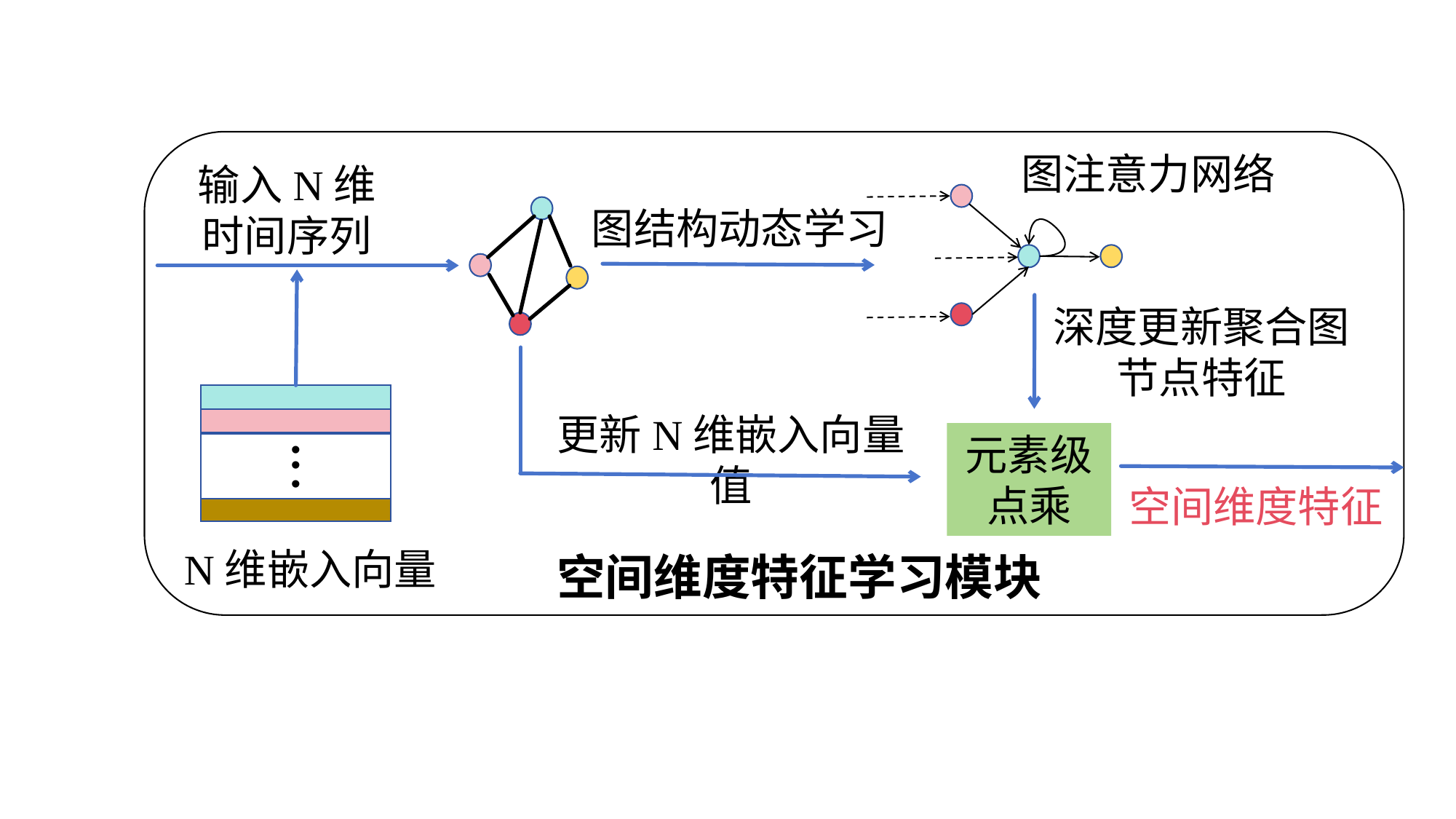

Spatial Features
图注意力网络
输入N维时间序列

图结构动态学习

深度更新聚合图节点特征

更新N维嵌入向量值

元素级点乘
•
•

•
•
•
空间维度特征
•

N维嵌入向量
空间维度特征学习模块